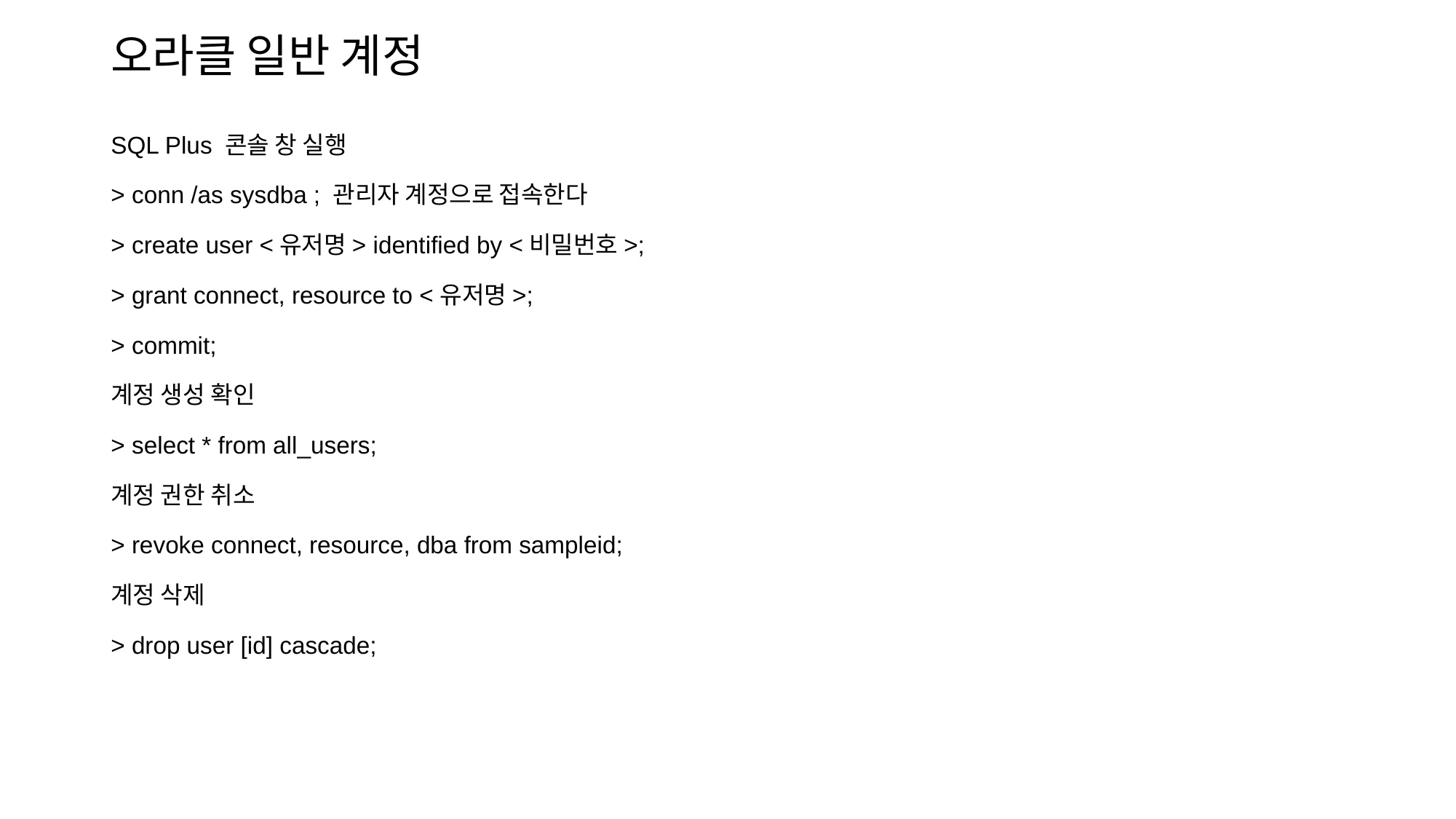

# 오라클 일반 계정
SQL Plus 콘솔 창 실행
> conn /as sysdba ; 관리자 계정으로 접속한다
> create user <유저명> identified by <비밀번호>;
> grant connect, resource to <유저명>;
> commit;
계정 생성 확인
> select * from all_users;
계정 권한 취소
> revoke connect, resource, dba from sampleid;
계정 삭제
> drop user [id] cascade;